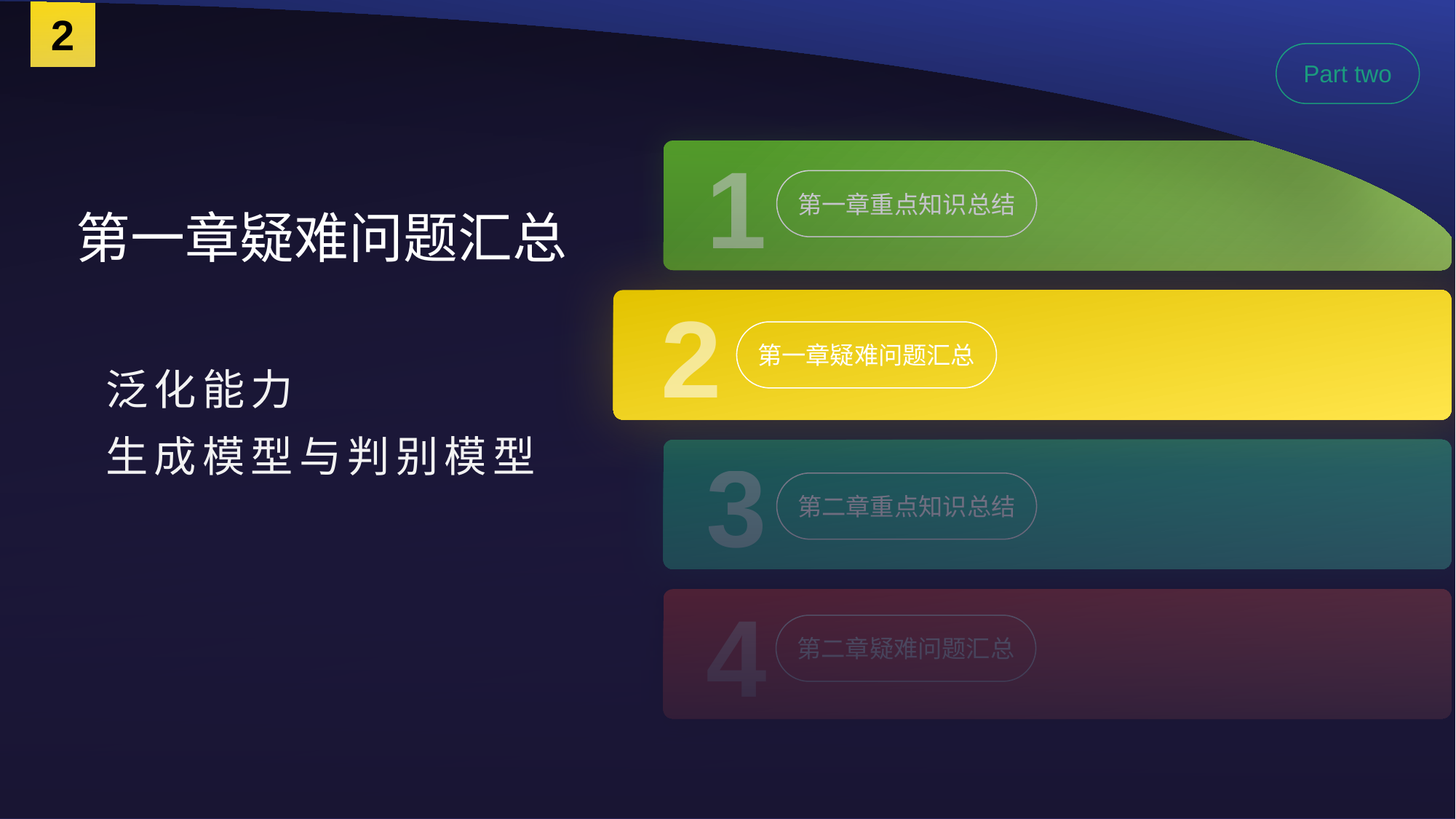

2

Part two
1

第一章重点知识总结
第一章疑难问题汇总
泛化能力
生成模型与判别模型
2
第一章疑难问题汇总

3

第二章重点知识总结
4

第二章疑难问题汇总